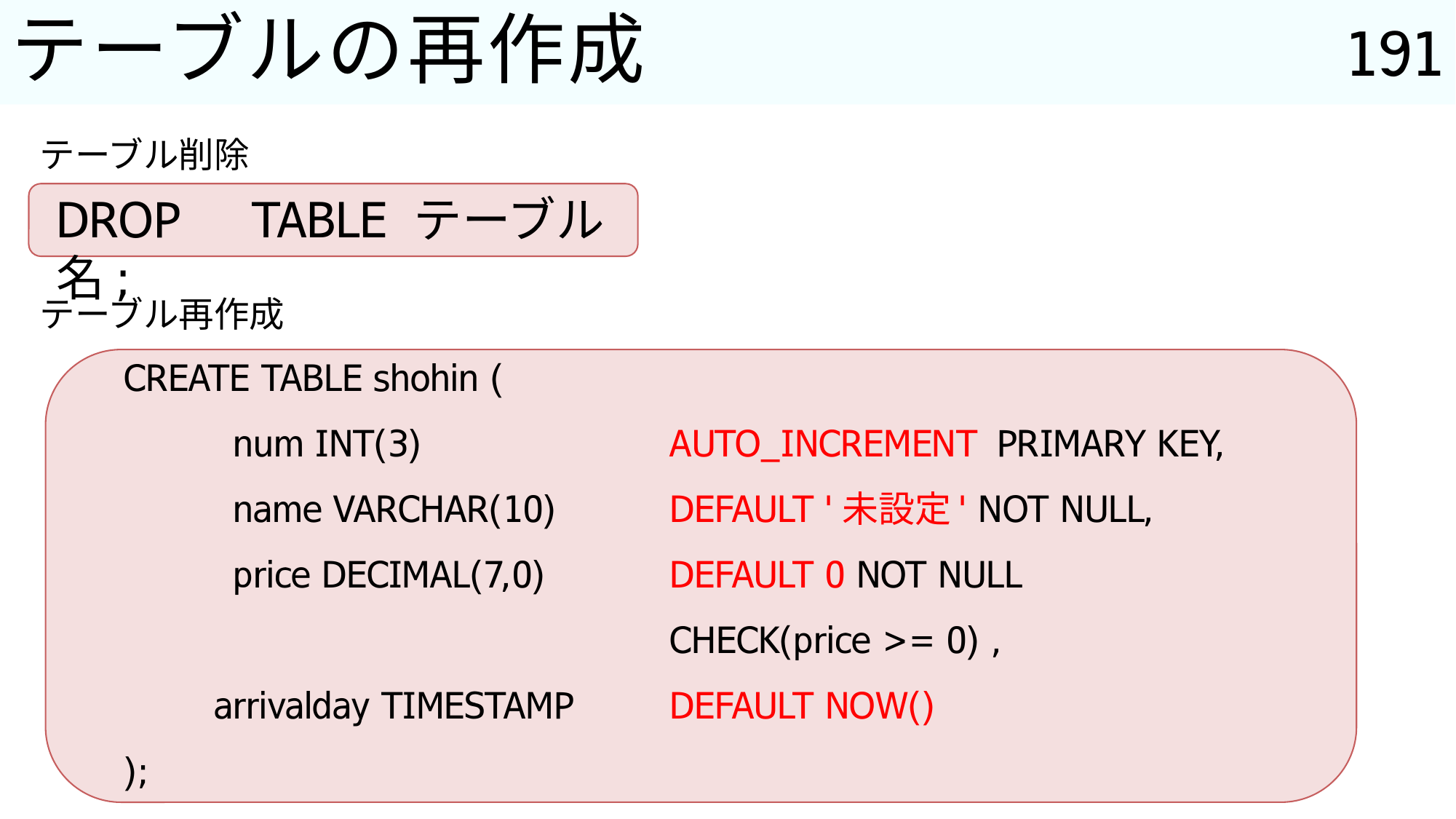

191
# テーブルの再作成
テーブル削除

DROP　TABLE テーブル名;
テーブル再作成

CREATE TABLE shohin (
	num INT(3) 			AUTO_INCREMENT	PRIMARY KEY,
	name VARCHAR(10) 	DEFAULT '未設定' NOT NULL,
	price DECIMAL(7,0) 		DEFAULT 0 NOT NULL
					CHECK(price >= 0) ,
        arrivalday TIMESTAMP	DEFAULT NOW()
);